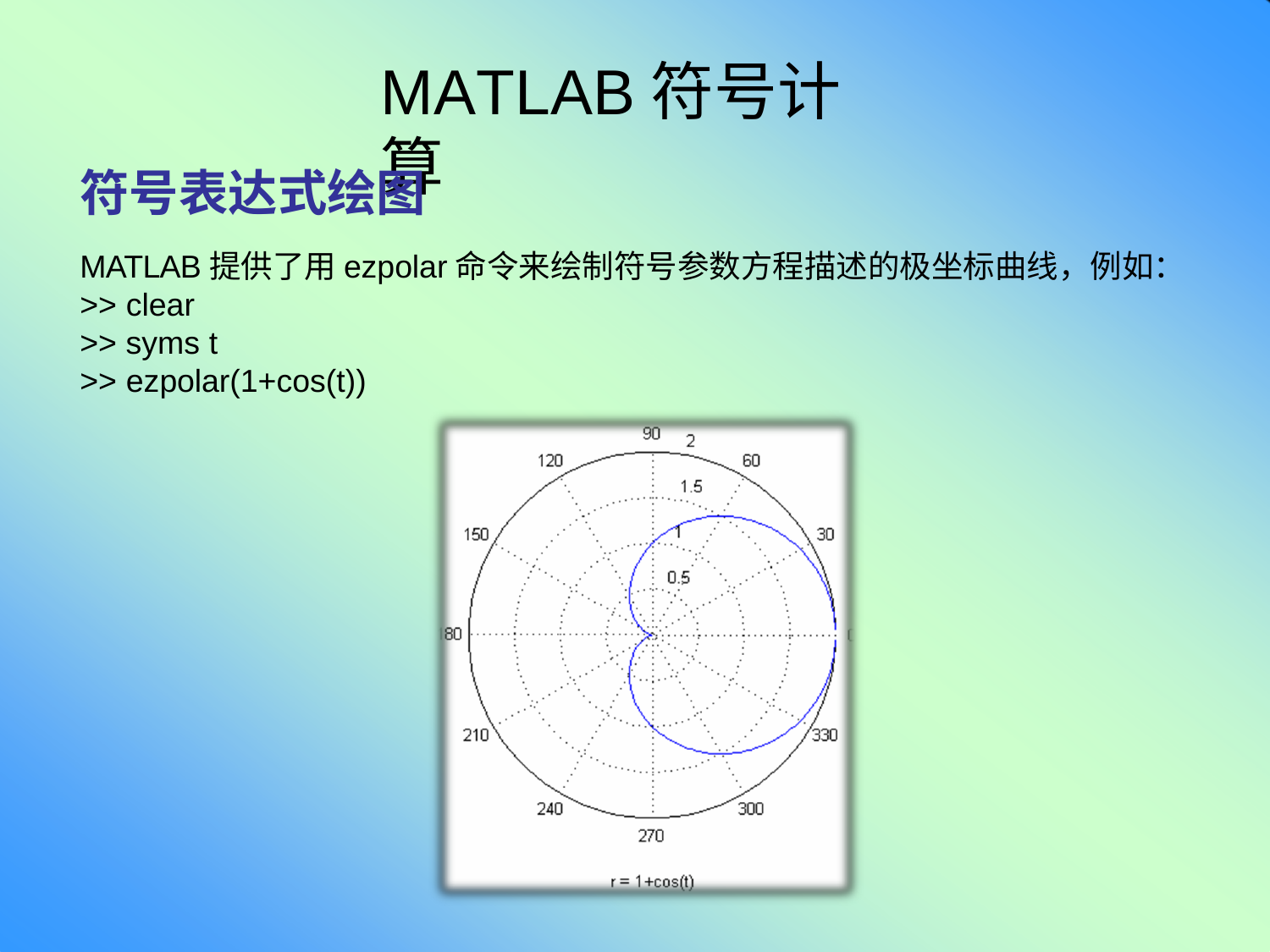

# MATLAB符号计算
符号表达式绘图
MATLAB提供了用ezpolar命令来绘制符号参数方程描述的极坐标曲线，例如：
>> clear
>> syms t
>> ezpolar(1+cos(t))